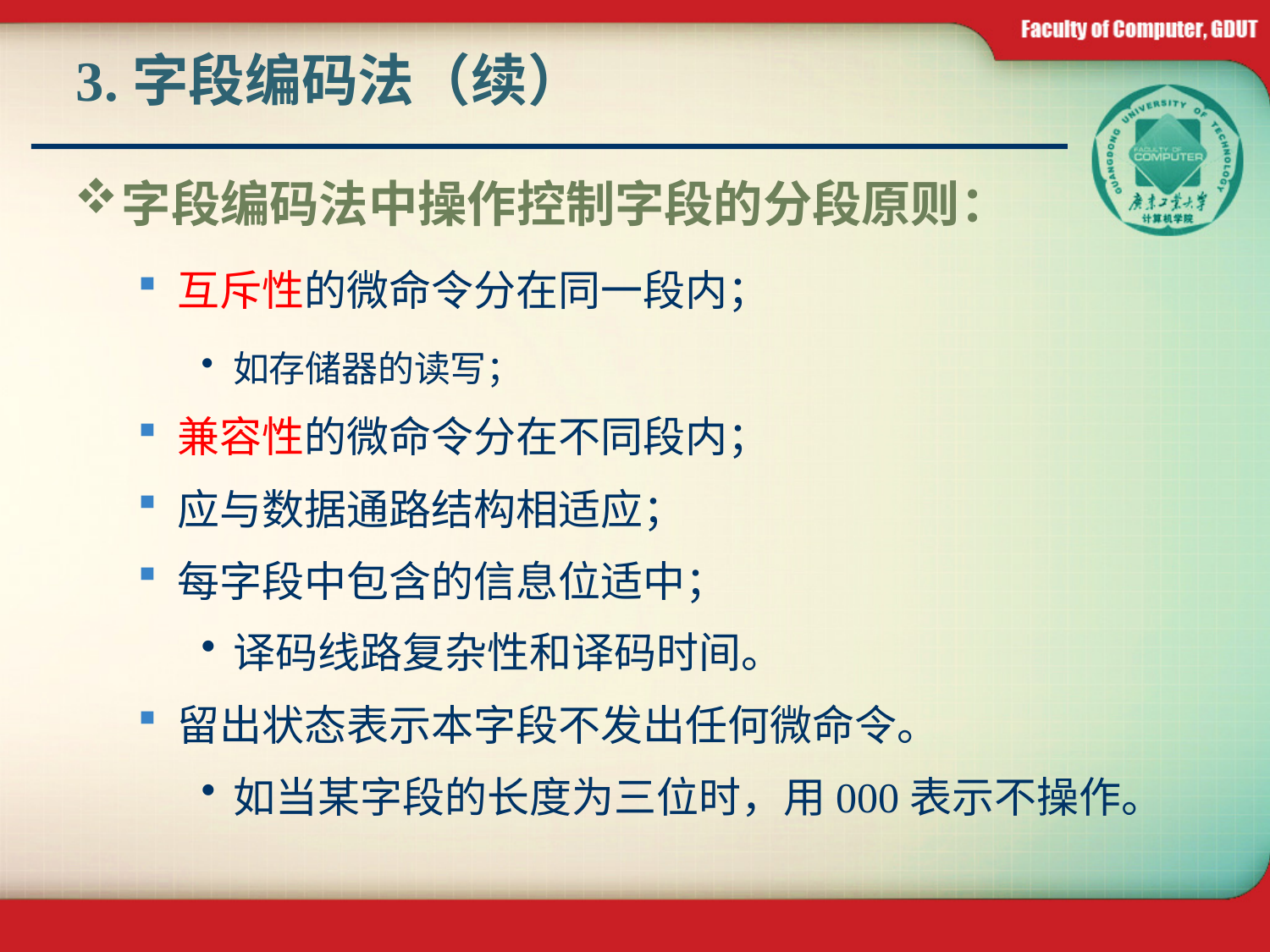

# 3.字段编码法（续）
字段编码法中操作控制字段的分段原则：
互斥性的微命令分在同一段内；
如存储器的读写；
兼容性的微命令分在不同段内；
应与数据通路结构相适应；
每字段中包含的信息位适中；
译码线路复杂性和译码时间。
留出状态表示本字段不发出任何微命令。
如当某字段的长度为三位时，用000表示不操作。